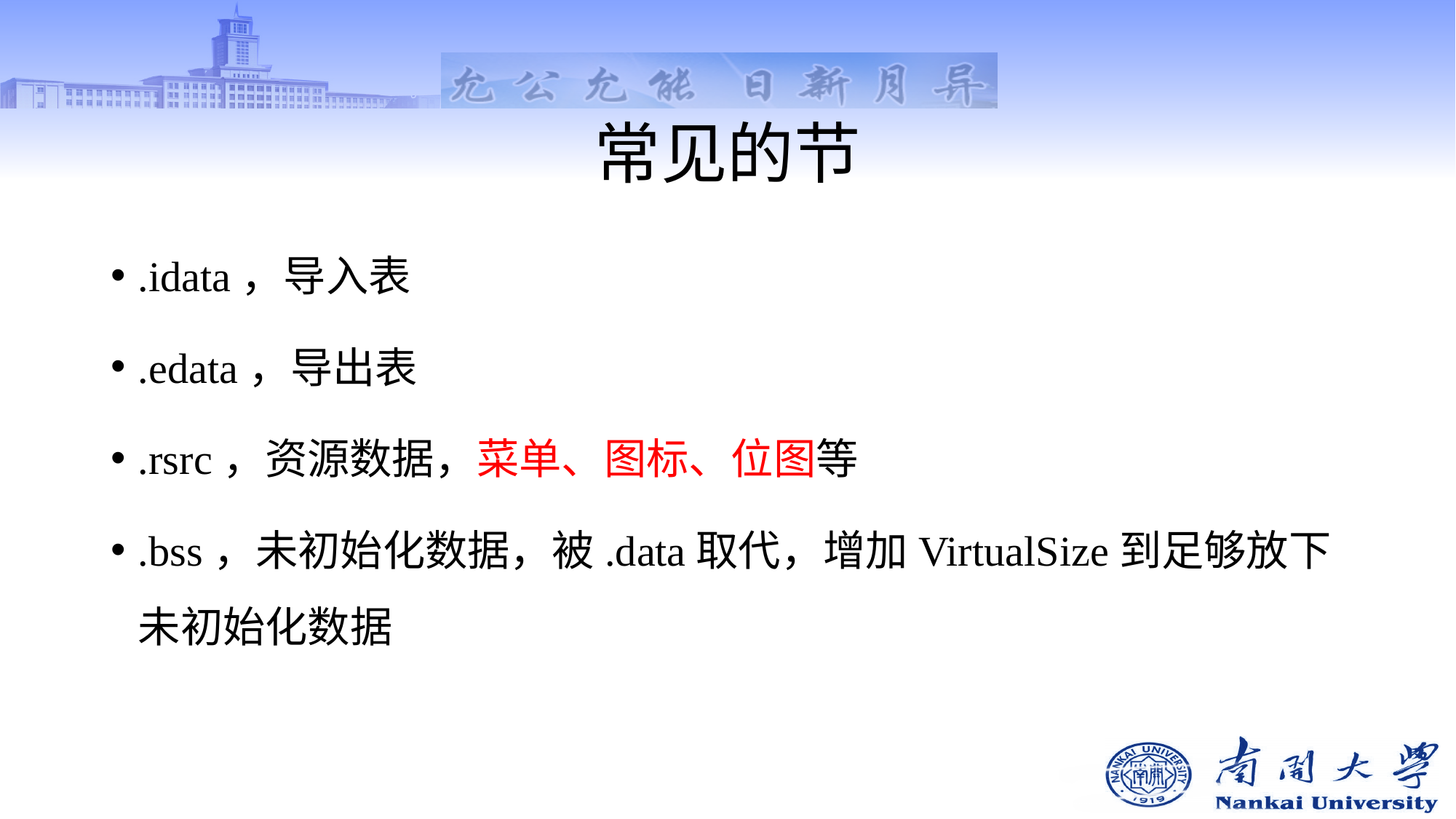

# 常见的节
.idata，导入表
.edata，导出表
.rsrc，资源数据，菜单、图标、位图等
.bss，未初始化数据，被.data取代，增加VirtualSize到足够放下未初始化数据